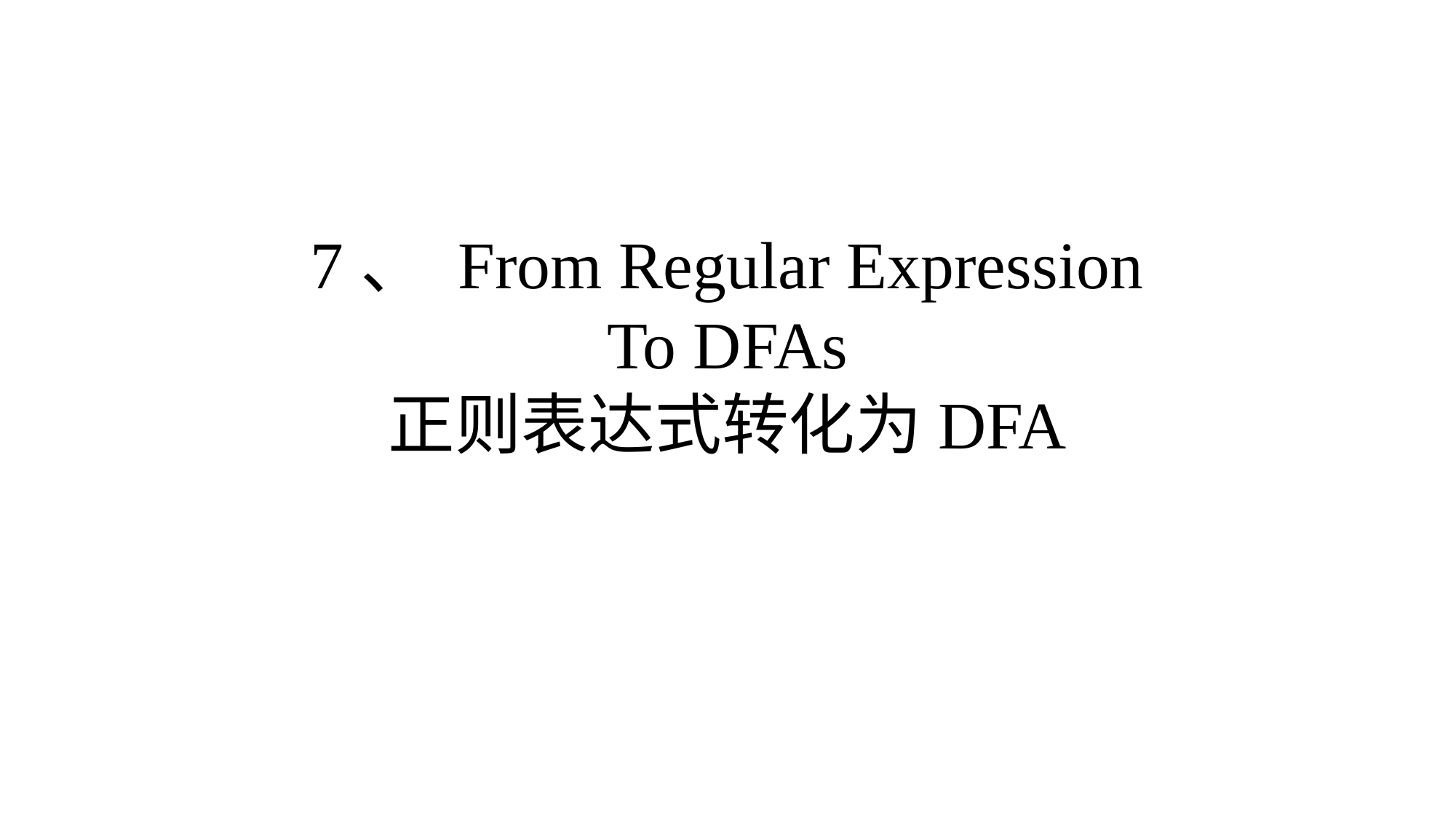

# 7、 From Regular Expression To DFAs 正则表达式转化为DFA